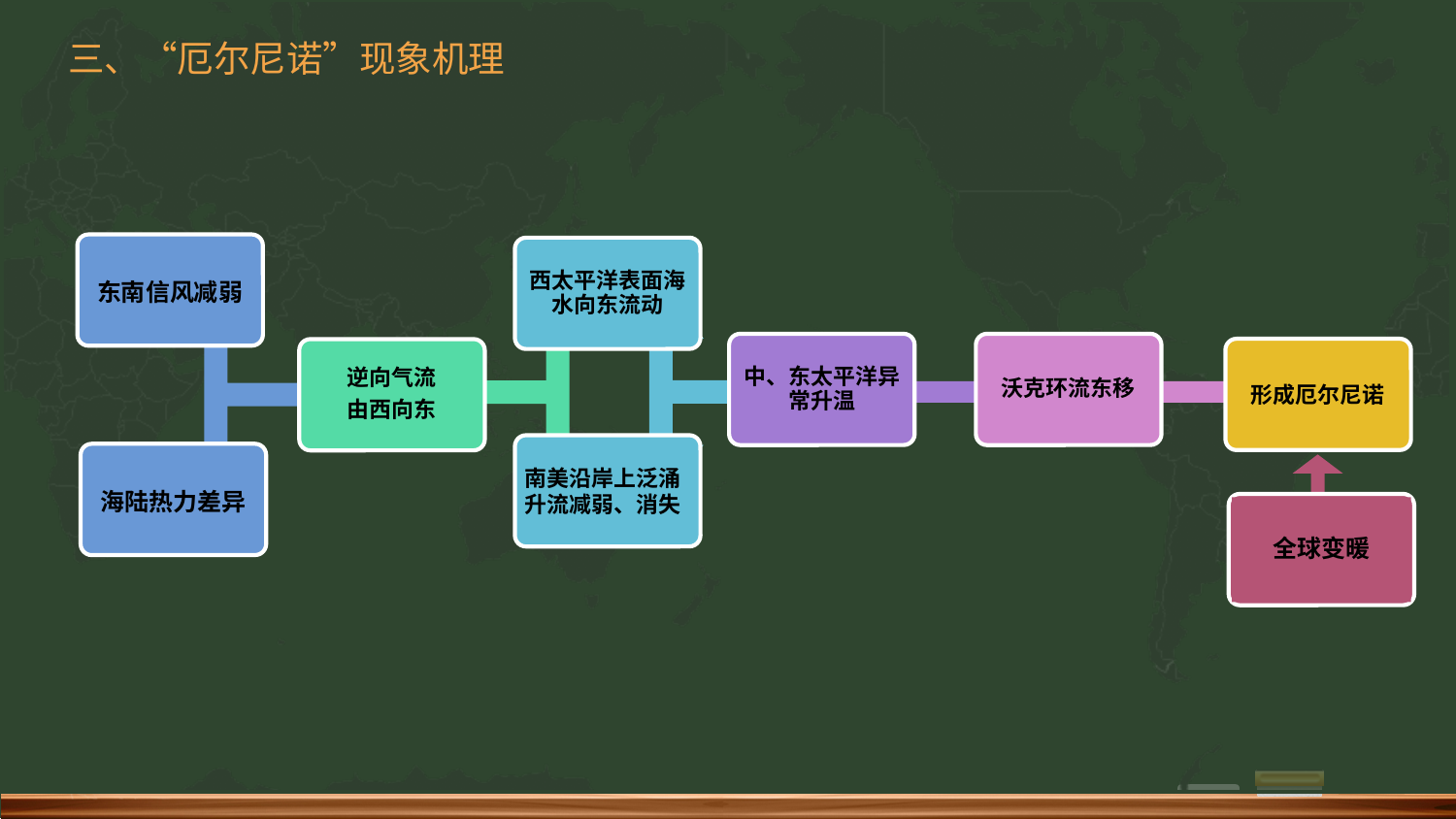

三、“厄尔尼诺”现象机理

东南信风减弱

西太平洋表面海水向东流动

中、东太平洋异常升温

沃克环流东移

形成厄尔尼诺

逆向气流
由西向东

南美沿岸上泛涌升流减弱、消失

海陆热力差异

全球变暖